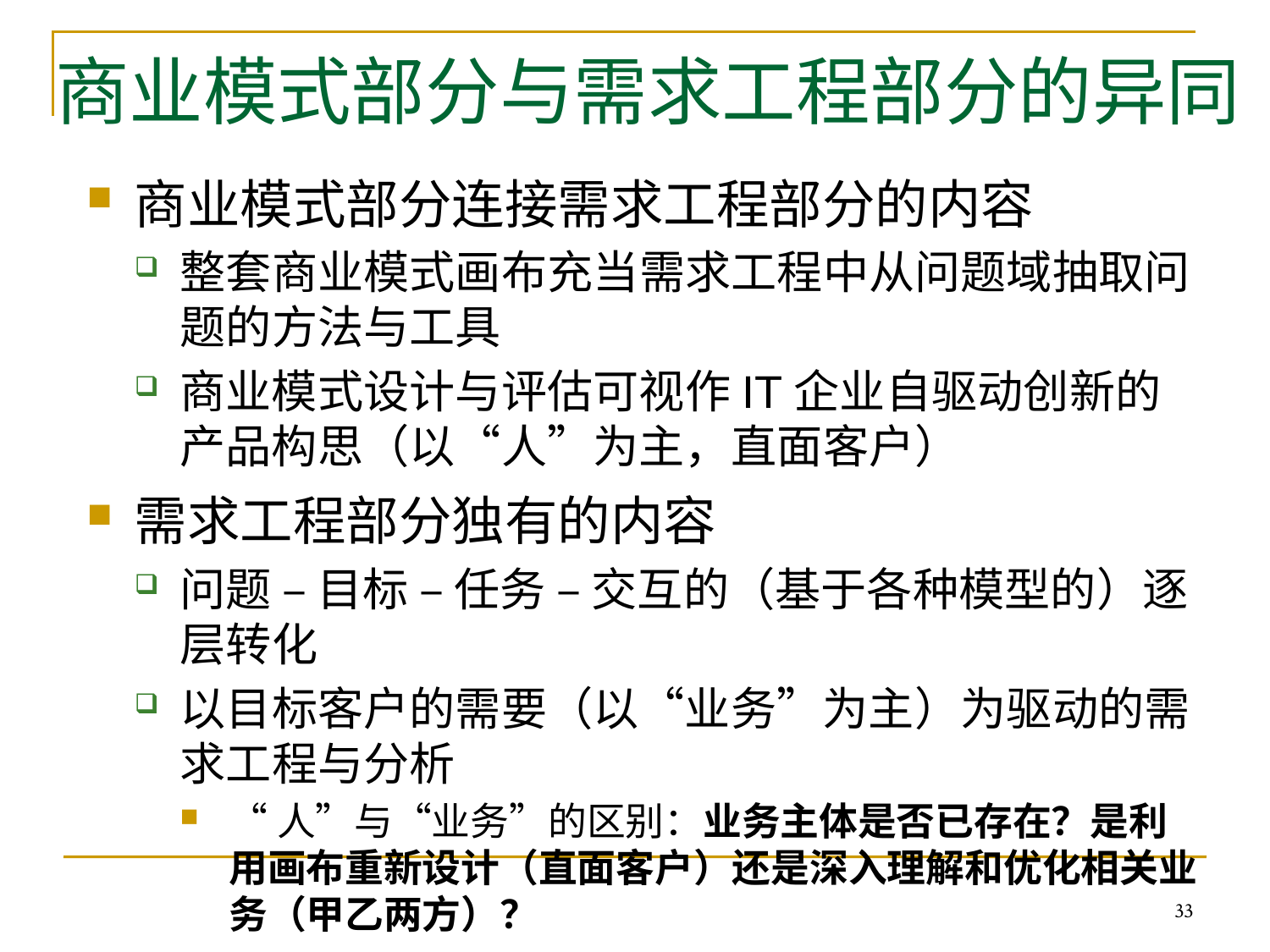

# 商业模式部分与需求工程部分的异同
商业模式部分连接需求工程部分的内容
整套商业模式画布充当需求工程中从问题域抽取问题的方法与工具
商业模式设计与评估可视作IT企业自驱动创新的产品构思（以“人”为主，直面客户）

需求工程部分独有的内容
问题 – 目标 – 任务 – 交互的（基于各种模型的）逐层转化
以目标客户的需要（以“业务”为主）为驱动的需求工程与分析
“人”与“业务”的区别：业务主体是否已存在？是利用画布重新设计（直面客户）还是深入理解和优化相关业务（甲乙两方）？
33